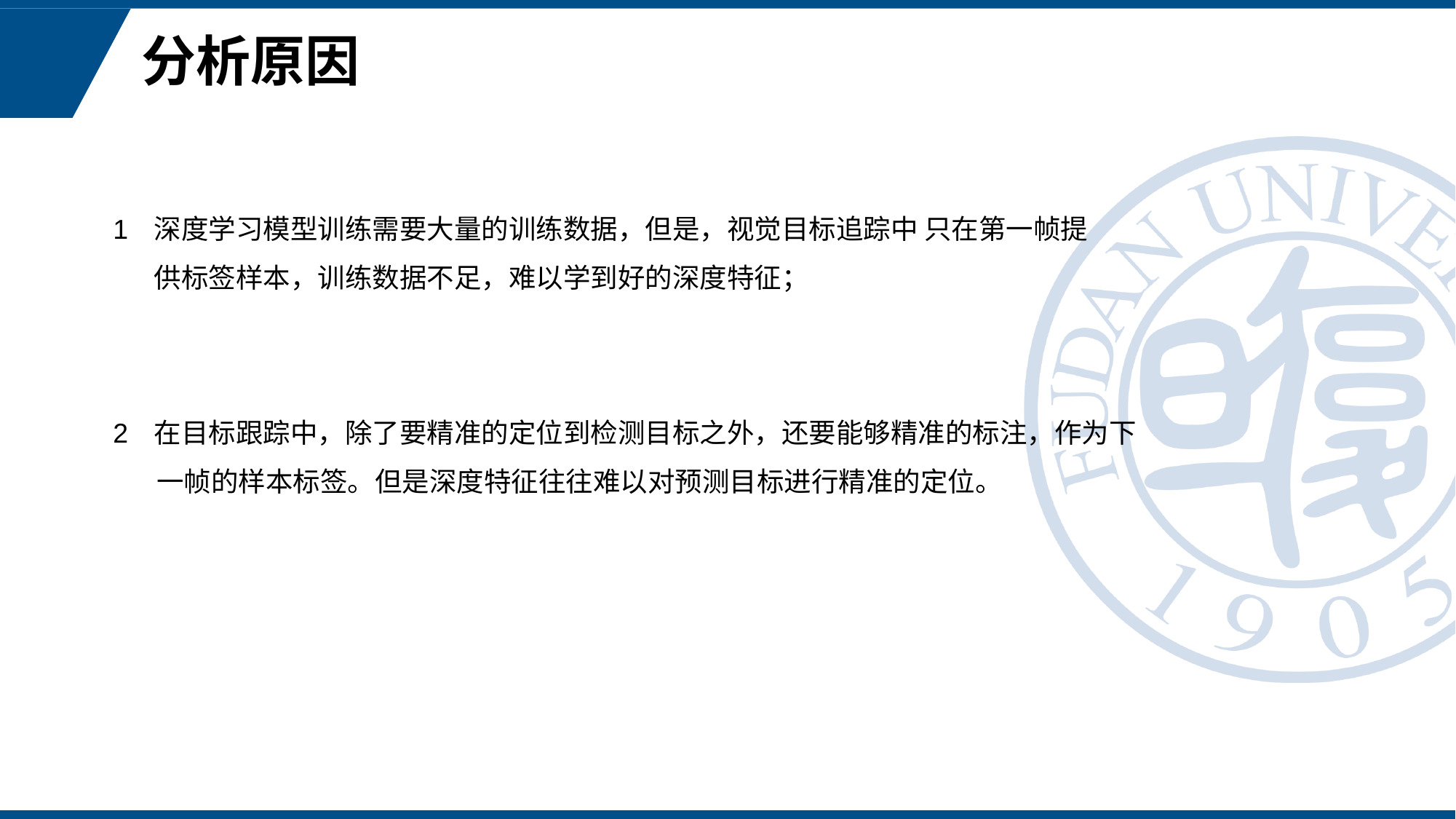

# 分析原因
深度学习模型训练需要大量的训练数据，但是，视觉目标追踪中 只在第一帧提供标签样本，训练数据不足，难以学到好的深度特征；
在目标跟踪中，除了要精准的定位到检测目标之外，还要能够精准的标注，作为下
      一帧的样本标签。但是深度特征往往难以对预测目标进行精准的定位。